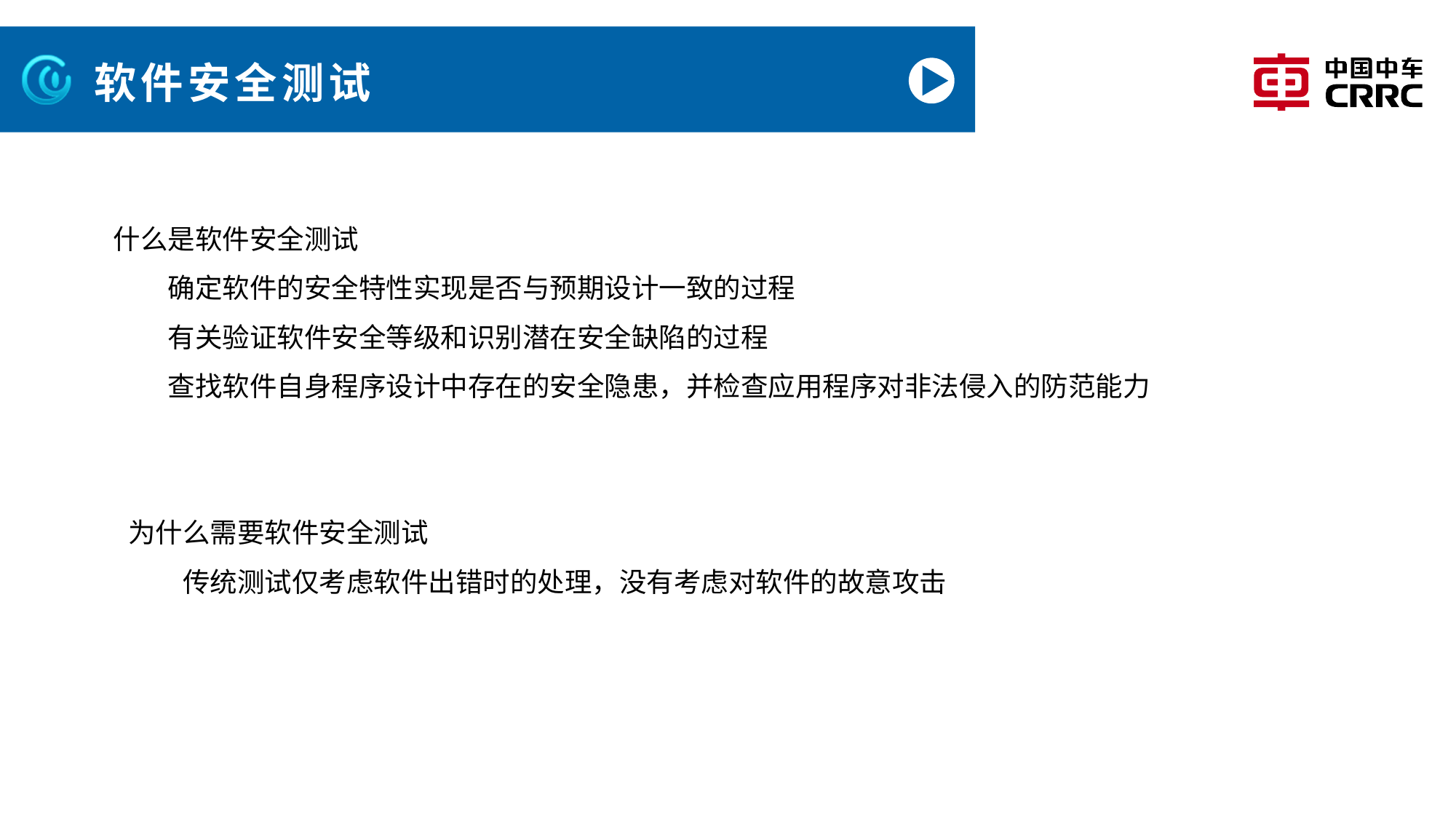

# 软件安全测试
什么是软件安全测试
确定软件的安全特性实现是否与预期设计一致的过程
有关验证软件安全等级和识别潜在安全缺陷的过程
查找软件自身程序设计中存在的安全隐患，并检查应用程序对非法侵入的防范能力
为什么需要软件安全测试
传统测试仅考虑软件出错时的处理，没有考虑对软件的故意攻击
85